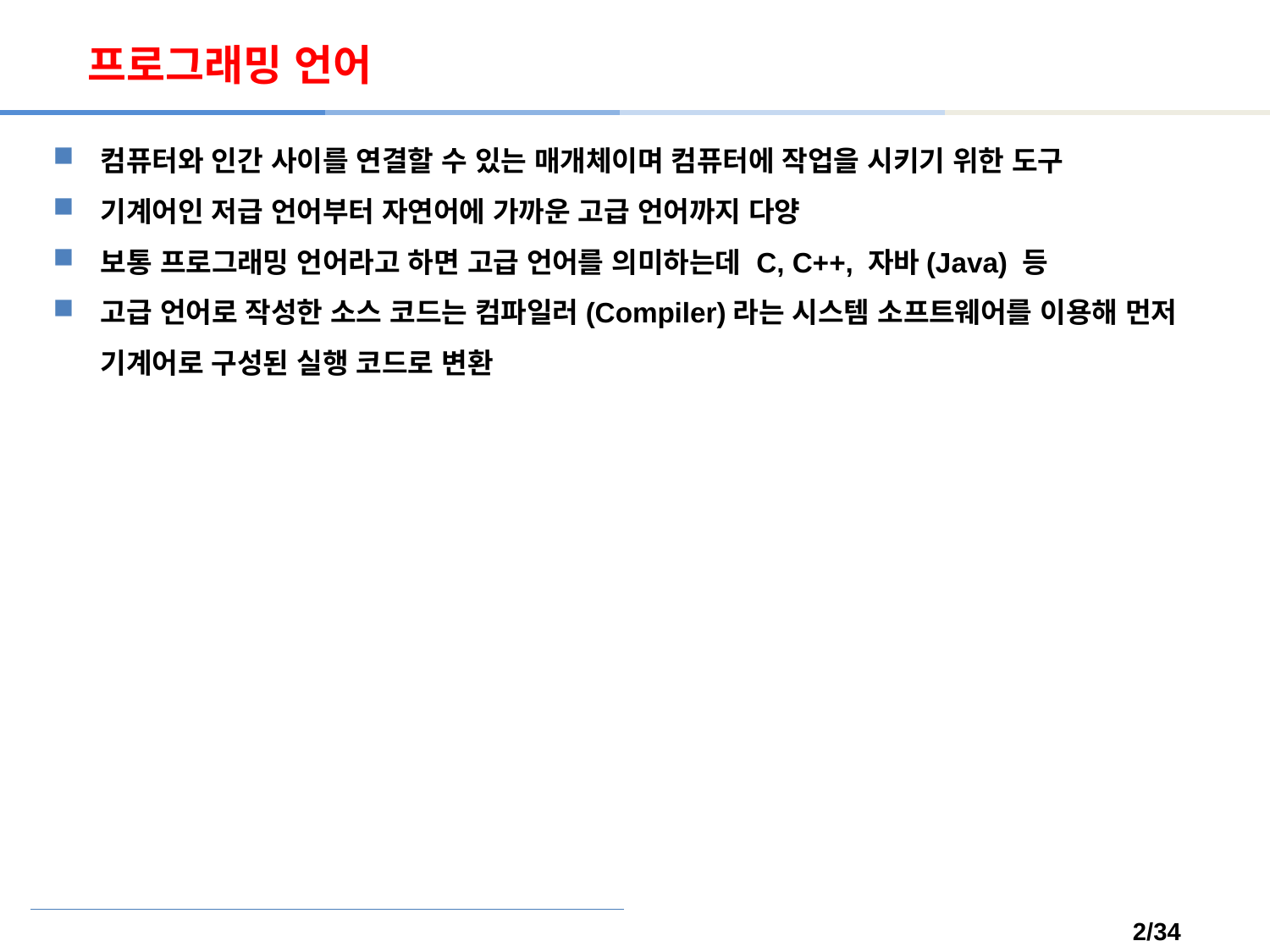

# 프로그래밍 언어
컴퓨터와 인간 사이를 연결할 수 있는 매개체이며 컴퓨터에 작업을 시키기 위한 도구
기계어인 저급 언어부터 자연어에 가까운 고급 언어까지 다양
보통 프로그래밍 언어라고 하면 고급 언어를 의미하는데 C, C++, 자바(Java) 등
고급 언어로 작성한 소스 코드는 컴파일러(Compiler)라는 시스템 소프트웨어를 이용해 먼저 기계어로 구성된 실행 코드로 변환